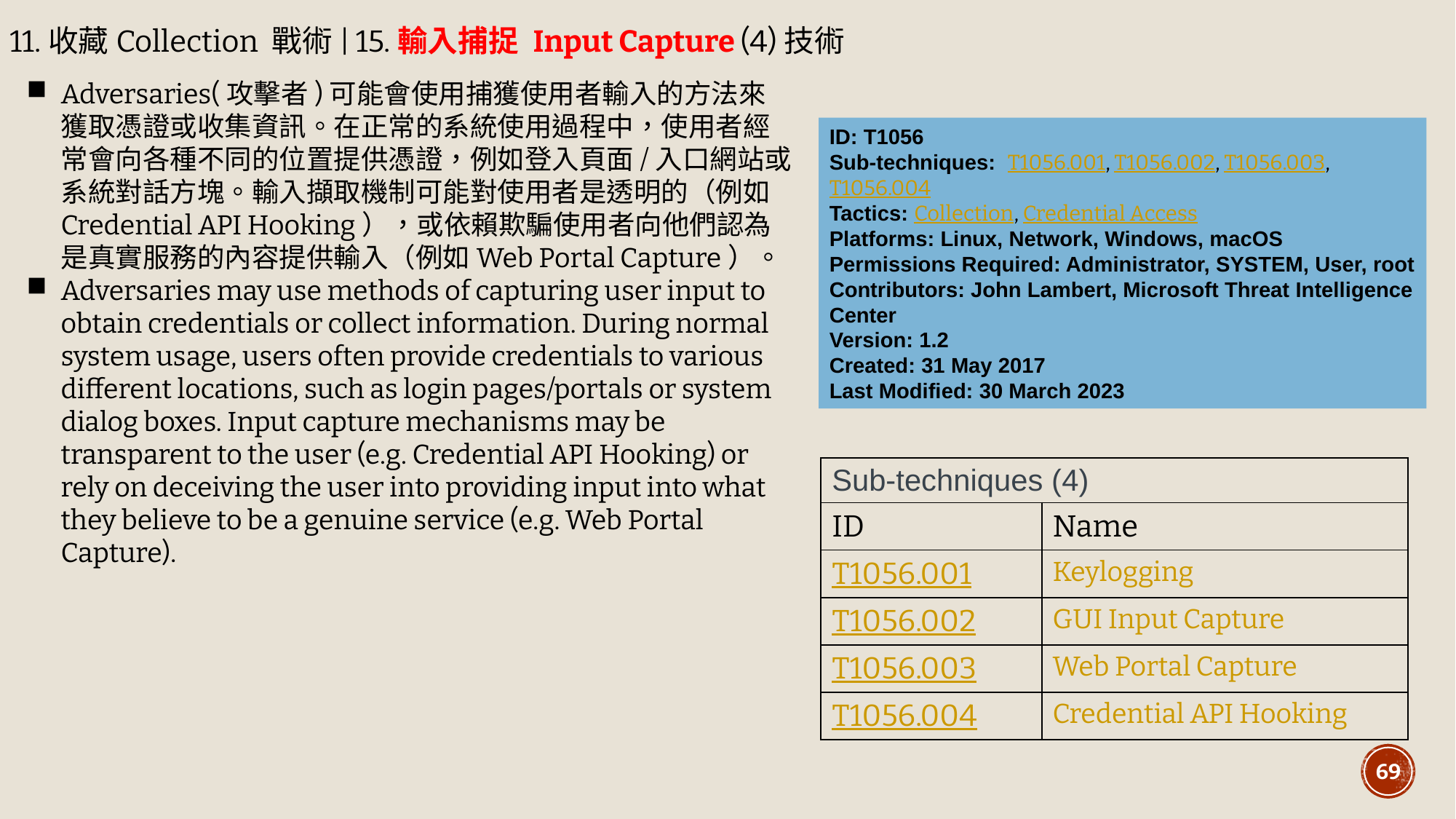

11.收藏Collection 戰術| 15.輸入捕捉 Input Capture (4)技術
Adversaries(攻擊者)可能會使用捕獲使用者輸入的方法來獲取憑證或收集資訊。在正常的系統使用過程中，使用者經常會向各種不同的位置提供憑證，例如登入頁面/入口網站或系統對話方塊。輸入擷取機制可能對使用者是透明的（例如Credential API Hooking），或依賴欺騙使用者向他們認為是真實服務的內容提供輸入（例如Web Portal Capture）。
Adversaries may use methods of capturing user input to obtain credentials or collect information. During normal system usage, users often provide credentials to various different locations, such as login pages/portals or system dialog boxes. Input capture mechanisms may be transparent to the user (e.g. Credential API Hooking) or rely on deceiving the user into providing input into what they believe to be a genuine service (e.g. Web Portal Capture).

ID: T1056
Sub-techniques:  T1056.001, T1056.002, T1056.003, T1056.004
Tactics: Collection, Credential Access
Platforms: Linux, Network, Windows, macOS
Permissions Required: Administrator, SYSTEM, User, root
Contributors: John Lambert, Microsoft Threat Intelligence Center
Version: 1.2
Created: 31 May 2017
Last Modified: 30 March 2023
| Sub-techniques (4) |  |
| --- | --- |
| ID | Name |
| T1056.001 | Keylogging |
| T1056.002 | GUI Input Capture |
| T1056.003 | Web Portal Capture |
| T1056.004 | Credential API Hooking |
69